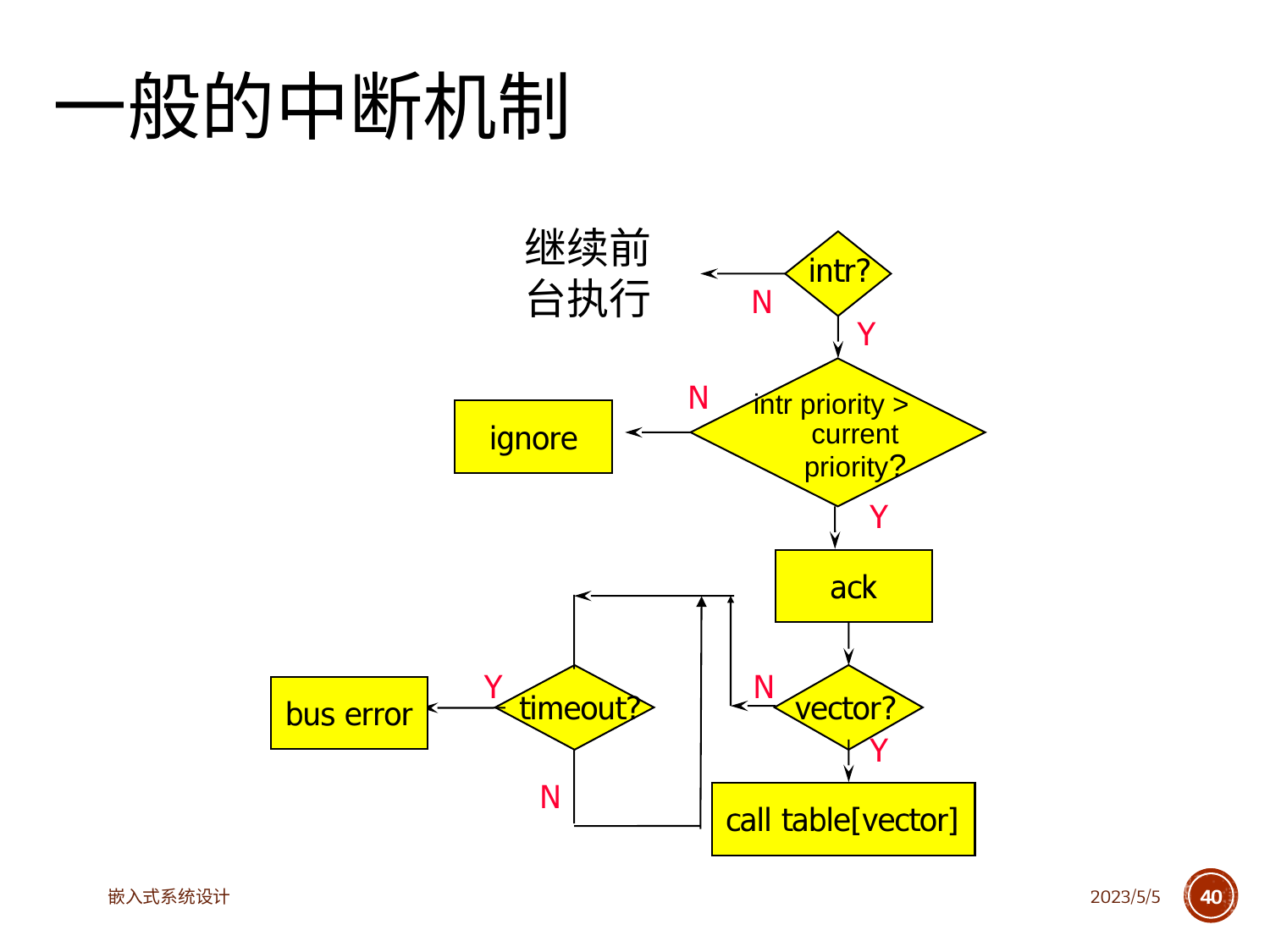

# 一般的中断机制
继续前台执行

intr?

N

Y

N
intr priority > current priority?
ignore

Y

ack

Y
N
bus error
timeout?
vector?

Y

N
call table[vector]

嵌入式系统设计
2023/5/5
40